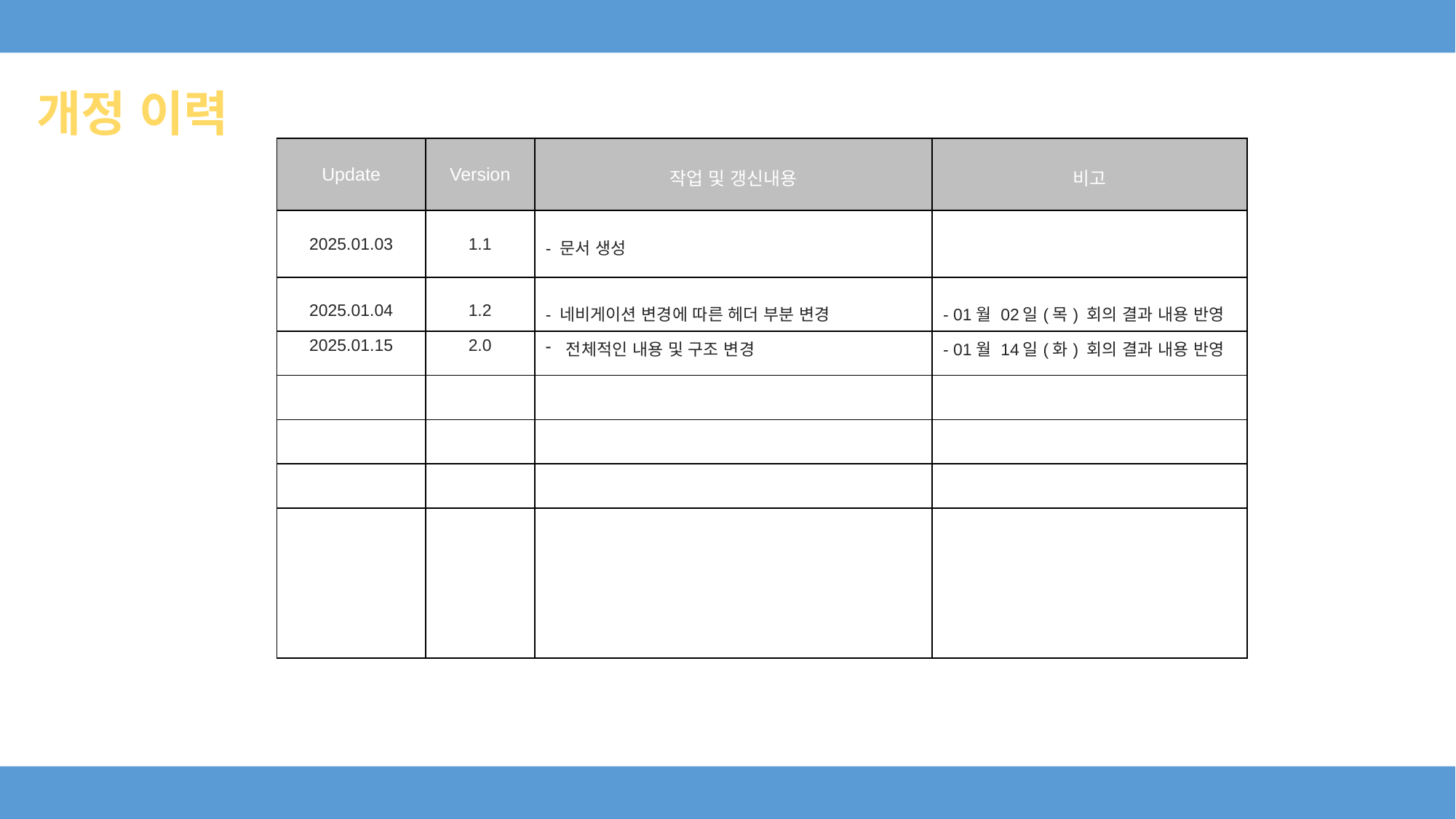

# 개정 이력
| Update | Version | 작업 및 갱신내용 | 비고 |
| --- | --- | --- | --- |
| 2025.01.03 | 1.1 | - 문서 생성 |  |
| 2025.01.04 | 1.2 | - 네비게이션 변경에 따른 헤더 부분 변경 | - 01월 02일(목) 회의 결과 내용 반영 |
| 2025.01.15 | 2.0 | 전체적인 내용 및 구조 변경 | - 01월 14일(화) 회의 결과 내용 반영 |
|  |  |  |  |
|  |  |  |  |
|  |  |  |  |
|  |  |  |  |